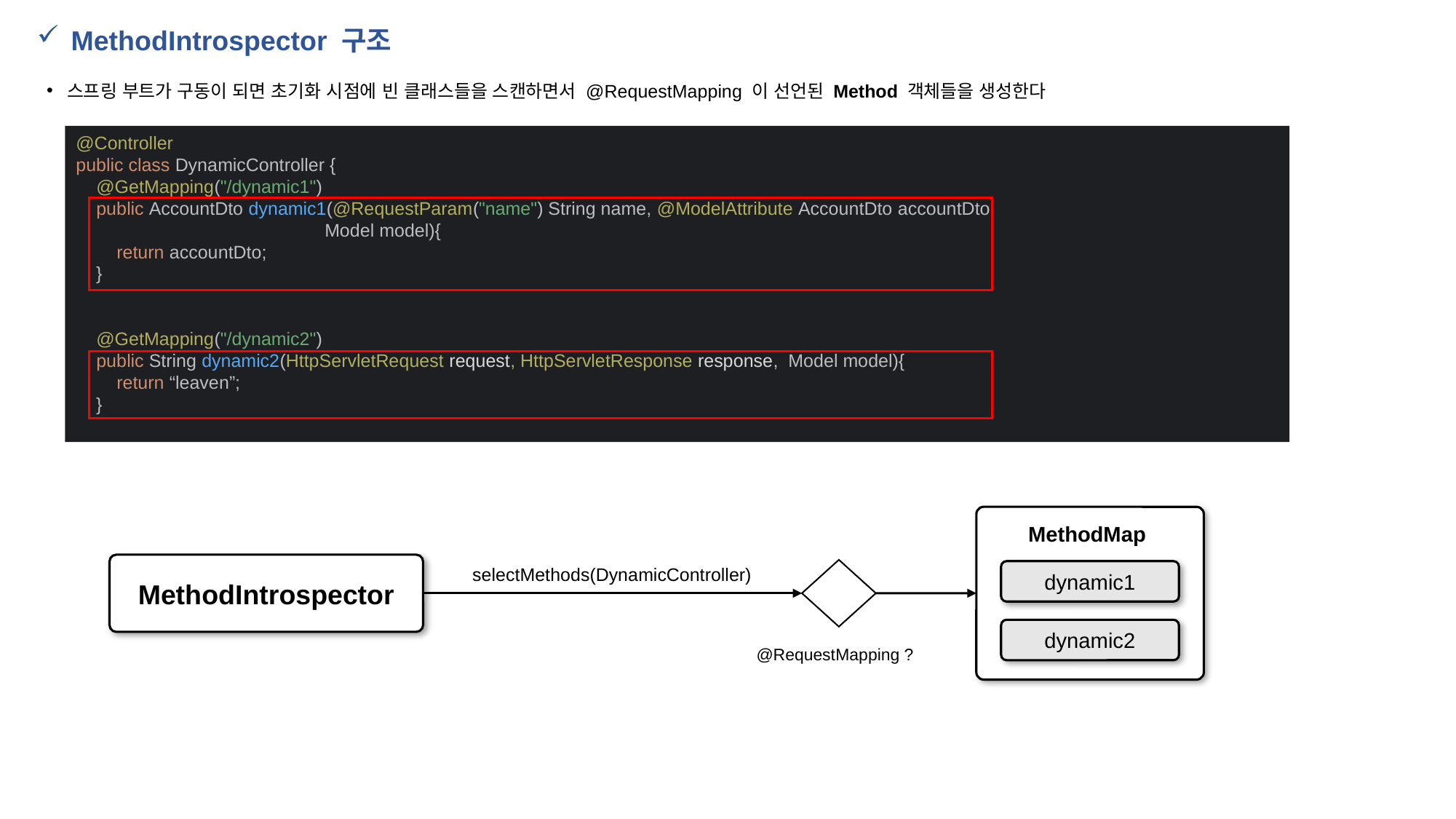

MethodIntrospector 구조
스프링 부트가 구동이 되면 초기화 시점에 빈 클래스들을 스캔하면서 @RequestMapping 이 선언된 Method 객체들을 생성한다
@Controller
public class DynamicController {
    @GetMapping("/dynamic1")
    public AccountDto dynamic1(@RequestParam("name") String name, @ModelAttribute AccountDto accountDto,
		      Model model){
        return accountDto;
    }

    @GetMapping("/dynamic2")
    public String dynamic2(HttpServletRequest request, HttpServletResponse response,  Model model){
        return “leaven”;
    }

MethodMap
MethodIntrospector
selectMethods(DynamicController)

dynamic1
dynamic2
@RequestMapping ?